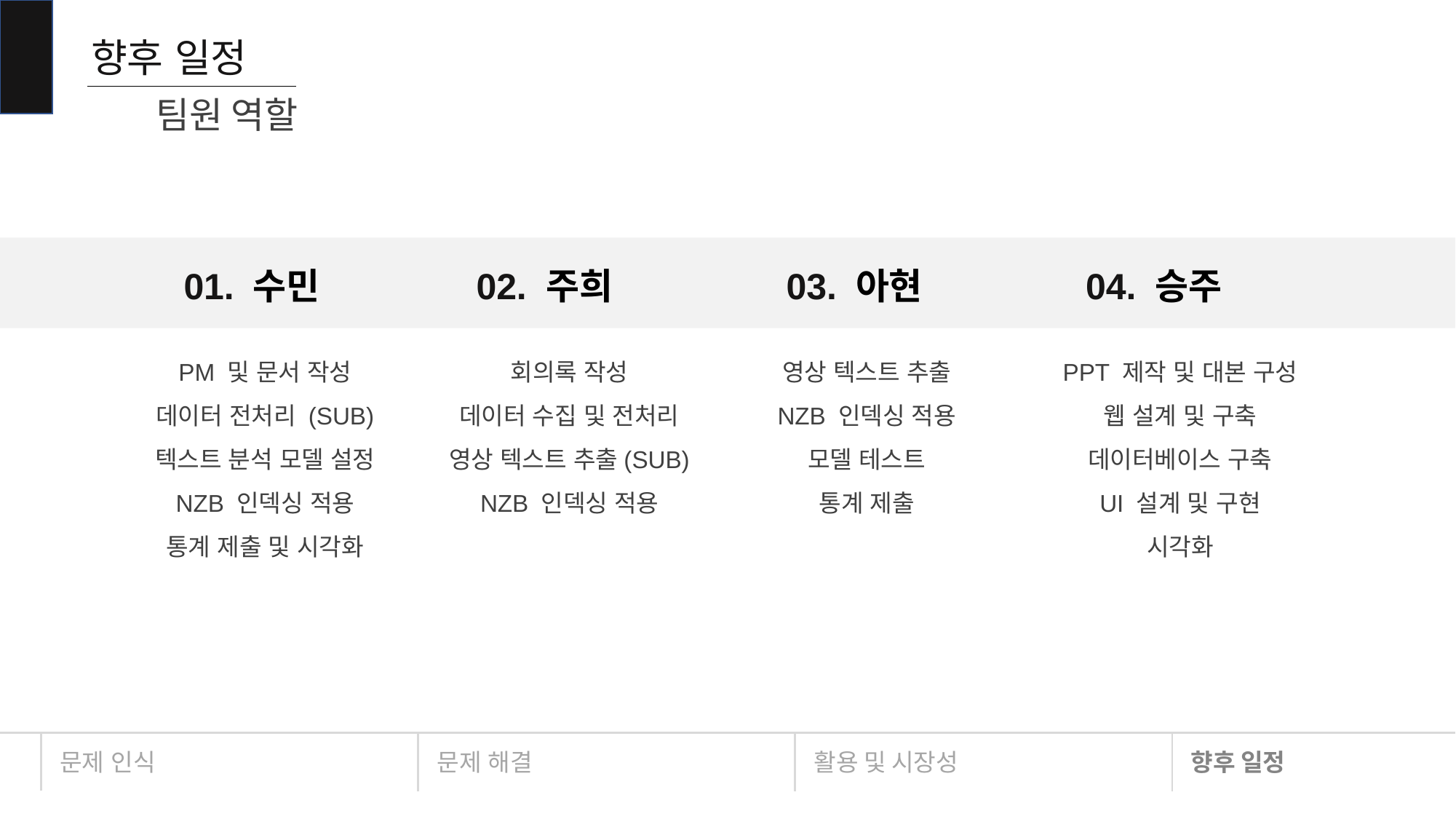

향후 일정
팀원 역할

01. 수민

02. 주희

03. 아현

04. 승주

회의록 작성
데이터 수집 및 전처리
영상 텍스트 추출(SUB)
NZB 인덱싱 적용
영상 텍스트 추출
NZB 인덱싱 적용
모델 테스트
통계 제출
PM 및 문서 작성
데이터 전처리 (SUB)
텍스트 분석 모델 설정
NZB 인덱싱 적용
통계 제출 및 시각화
PPT 제작 및 대본 구성
웹 설계 및 구축
데이터베이스 구축
UI 설계 및 구현
시각화
문제 인식
문제 해결
활용 및 시장성
향후 일정